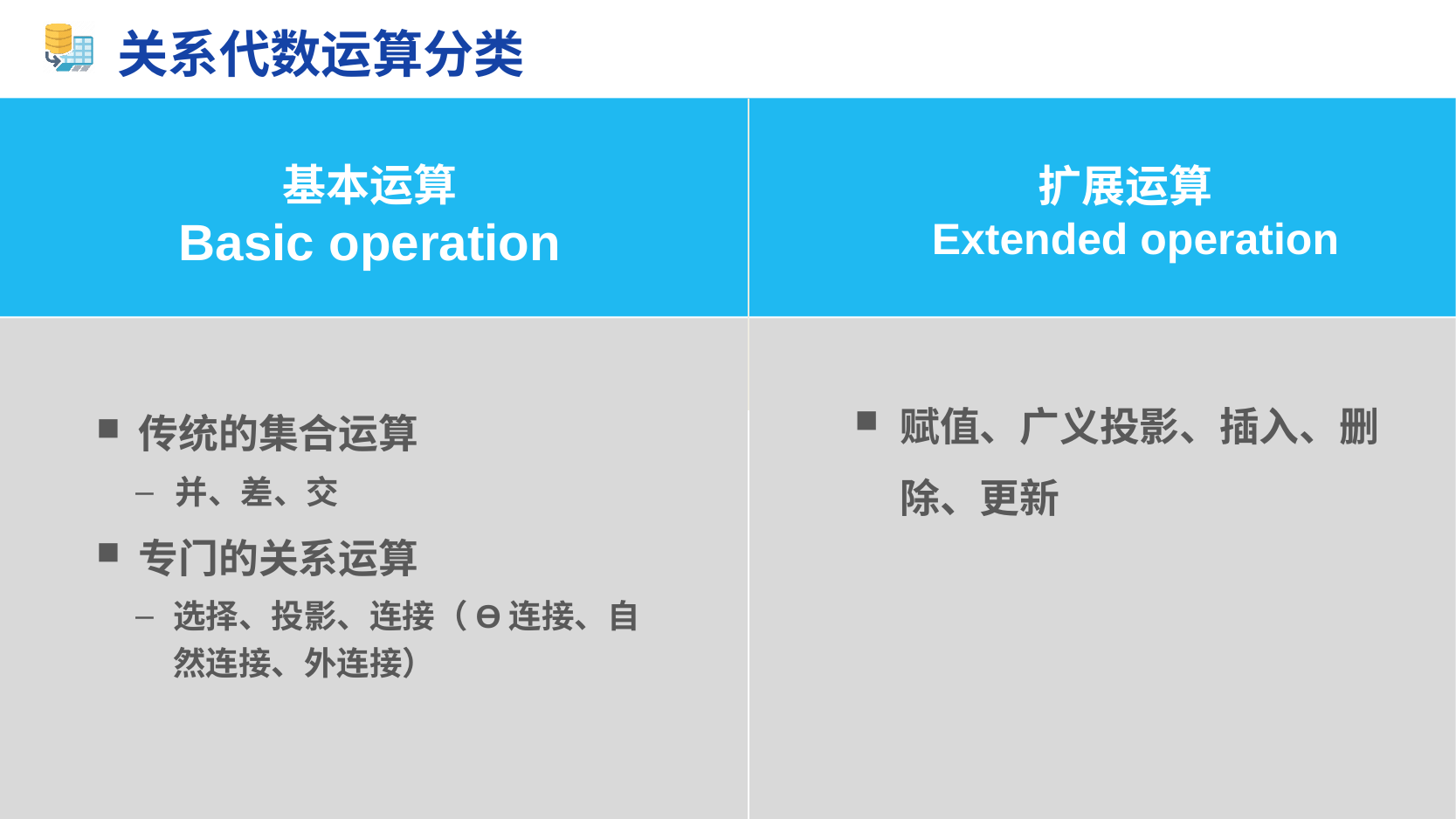

# 关系代数运算分类

基本运算
Basic operation
扩展运算
Extended operation

赋值、广义投影、插入、删除、更新
传统的集合运算
并、差、交
专门的关系运算
选择、投影、连接（Ɵ连接、自然连接、外连接）